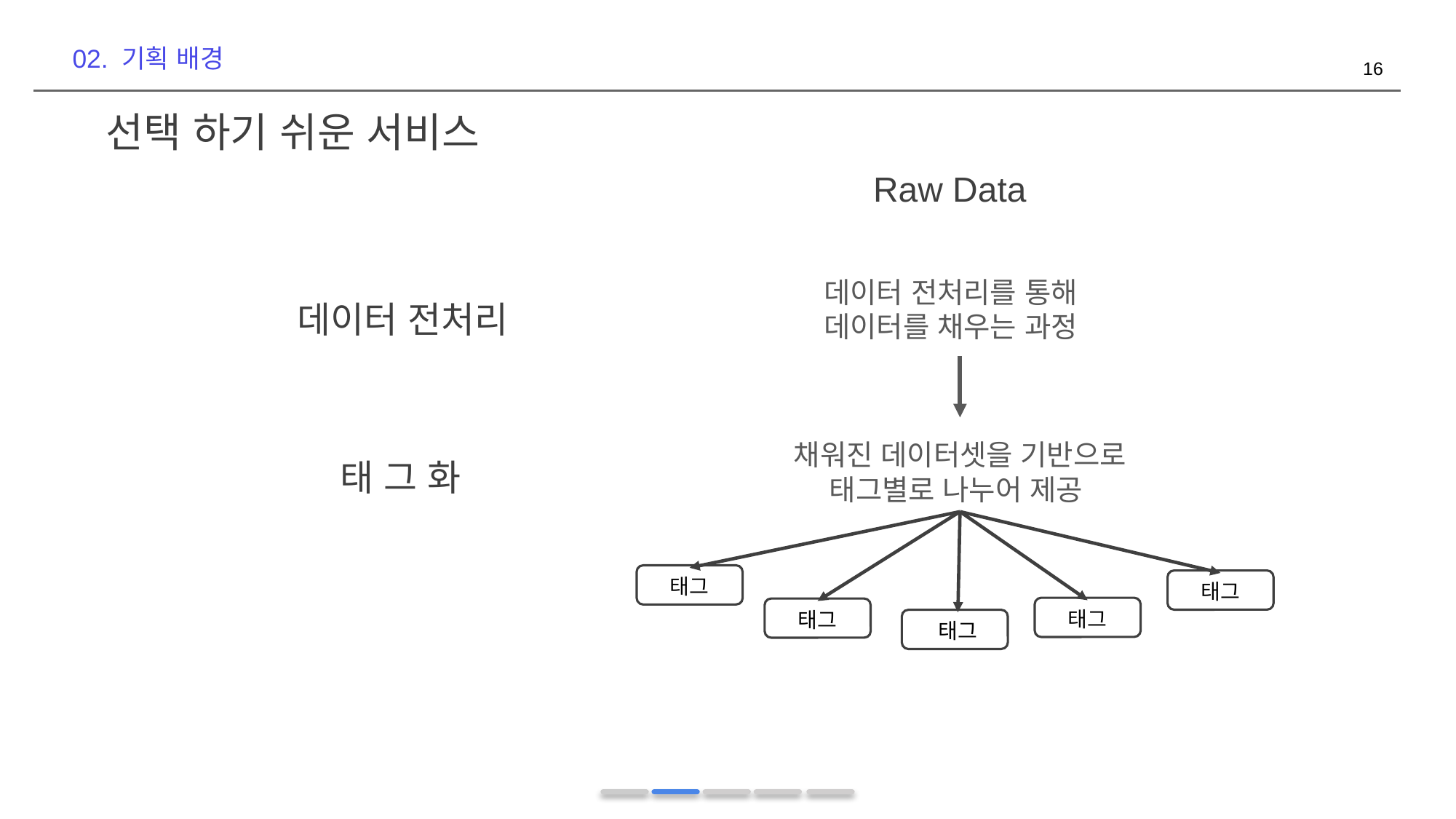

02. 기획 배경
선택 하기 쉬운 서비스
16
Raw Data
데이터 전처리를 통해
데이터를 채우는 과정
데이터 전처리
채워진 데이터셋을 기반으로
태그별로 나누어 제공
태 그 화

태그

태그

태그

태그

태그